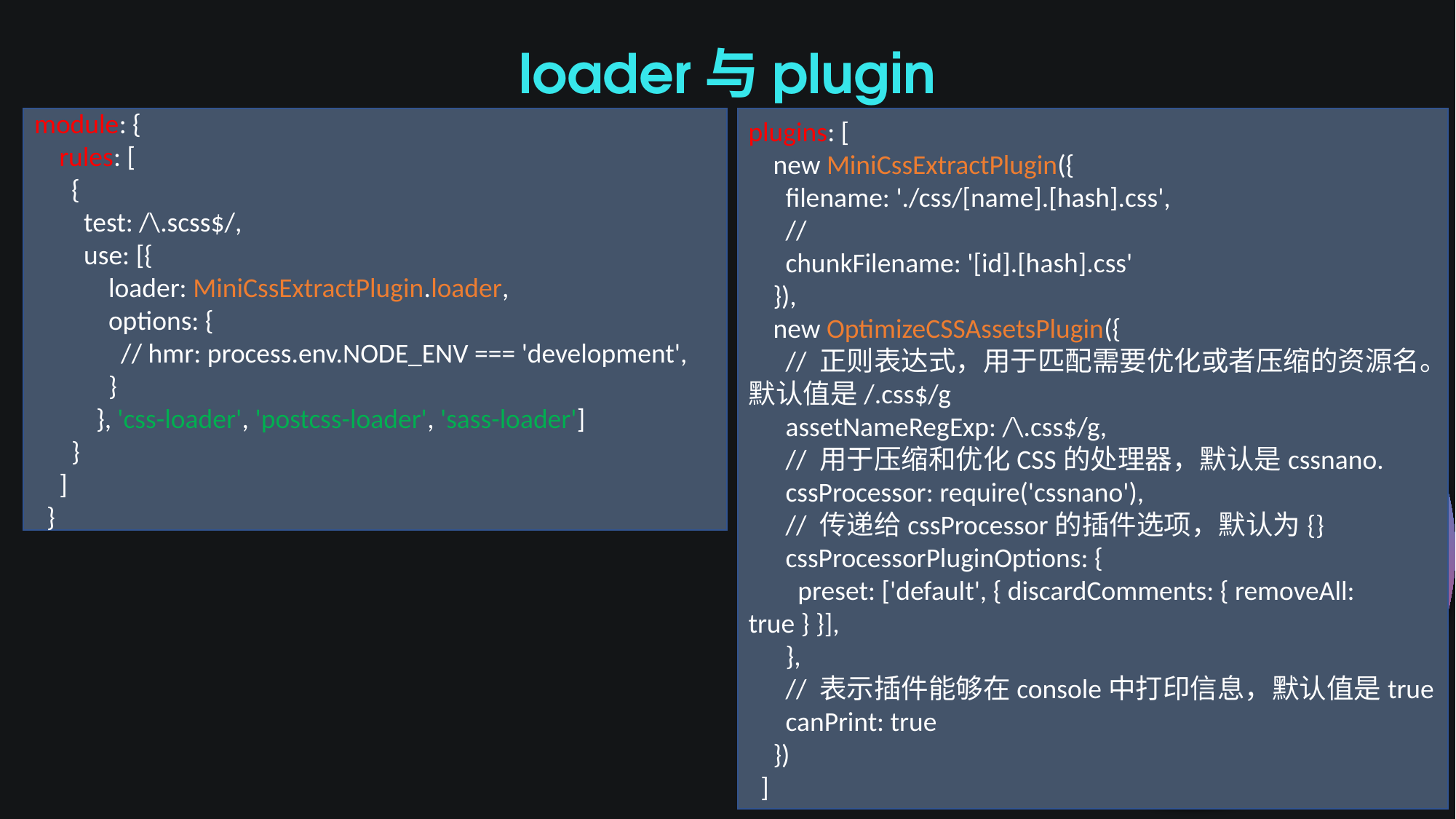

loader与plugin

module: {
    rules: [
      {
        test: /\.scss$/,
        use: [{
            loader: MiniCssExtractPlugin.loader,
            options: {
              // hmr: process.env.NODE_ENV === 'development',
            }
          }, 'css-loader', 'postcss-loader', 'sass-loader']
      }
    ]
  }
plugins: [
    new MiniCssExtractPlugin({
      filename: './css/[name].[hash].css',
      //
      chunkFilename: '[id].[hash].css'
    }),
    new OptimizeCSSAssetsPlugin({
      // 正则表达式，用于匹配需要优化或者压缩的资源名。默认值是/.css$/g
      assetNameRegExp: /\.css$/g,
      // 用于压缩和优化CSS的处理器，默认是cssnano.
      cssProcessor: require('cssnano'),
      // 传递给cssProcessor的插件选项，默认为{}
      cssProcessorPluginOptions: {
        preset: ['default', { discardComments: { removeAll: true } }],
      },
      // 表示插件能够在console中打印信息，默认值是true
      canPrint: true
    })
  ]